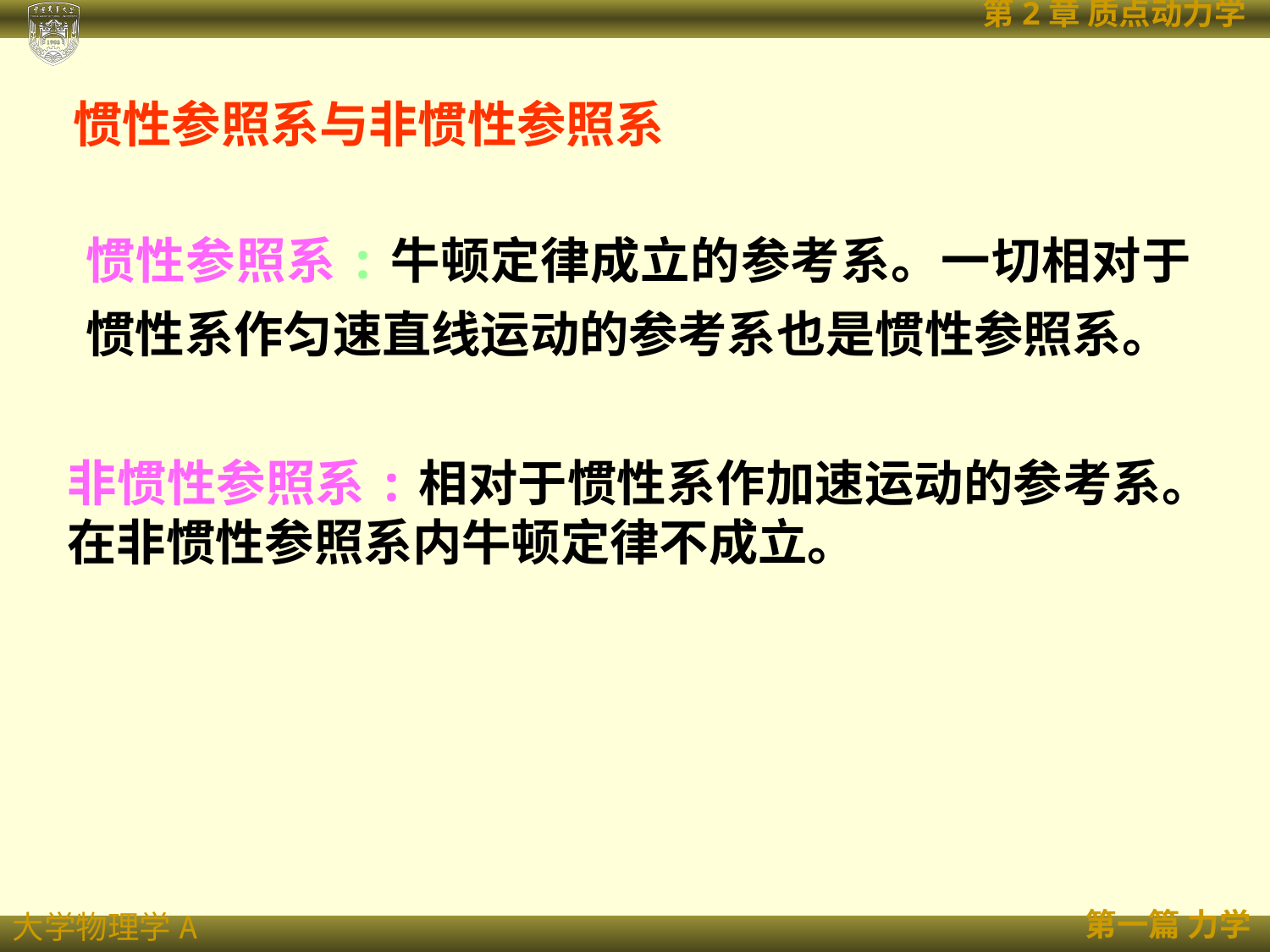

惯性参照系与非惯性参照系
惯性参照系:牛顿定律成立的参考系。一切相对于惯性系作匀速直线运动的参考系也是惯性参照系。
非惯性参照系:相对于惯性系作加速运动的参考系。在非惯性参照系内牛顿定律不成立。